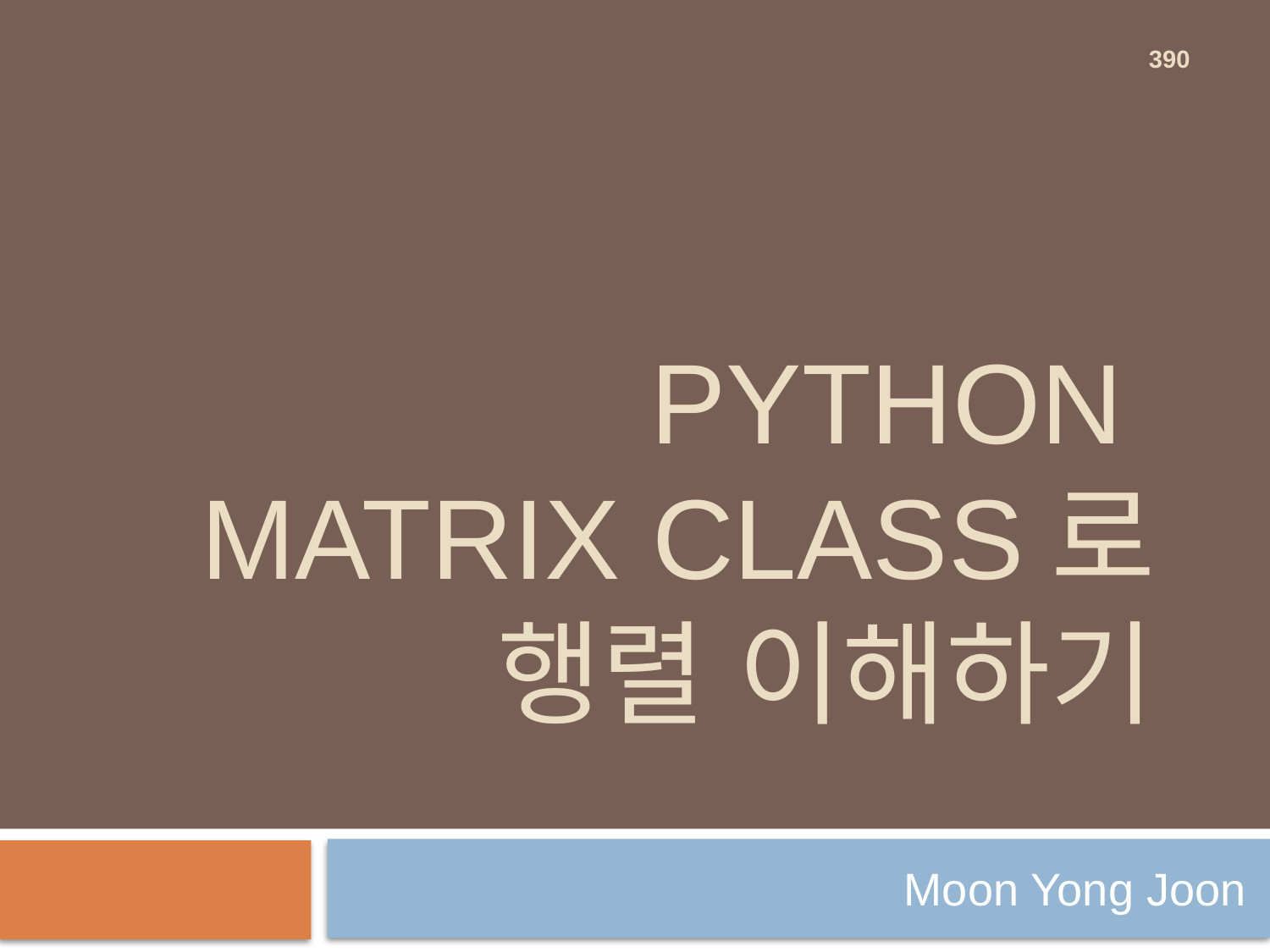

390
# Python matrix class로 행렬 이해하기
Moon Yong Joon